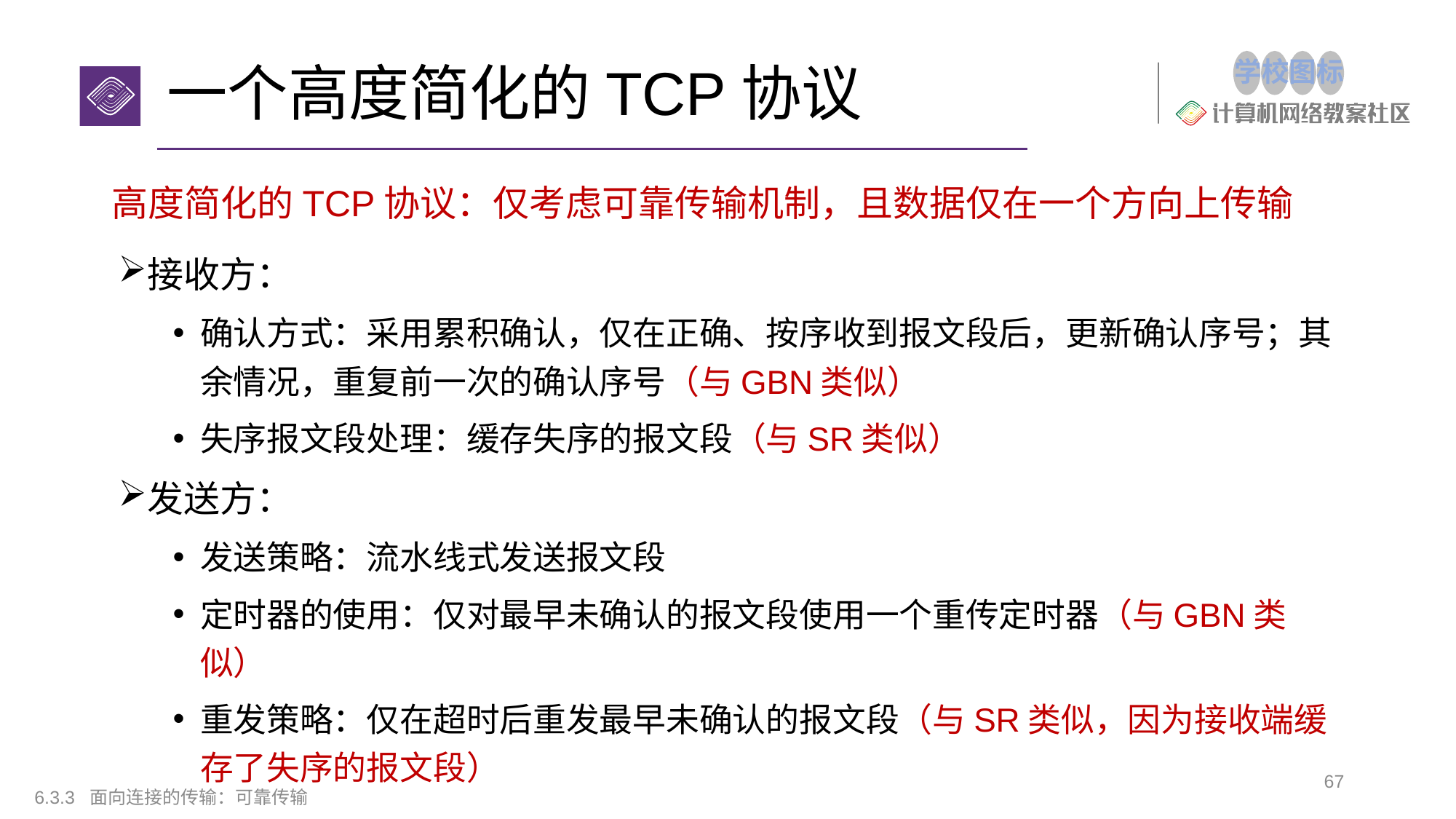

# 一个高度简化的TCP协议
高度简化的TCP协议：仅考虑可靠传输机制，且数据仅在一个方向上传输
接收方：
确认方式：采用累积确认，仅在正确、按序收到报文段后，更新确认序号；其余情况，重复前一次的确认序号（与GBN类似）
失序报文段处理：缓存失序的报文段（与SR类似）
发送方：
发送策略：流水线式发送报文段
定时器的使用：仅对最早未确认的报文段使用一个重传定时器（与GBN类似）
重发策略：仅在超时后重发最早未确认的报文段（与SR类似，因为接收端缓存了失序的报文段）

67
6.3.3  面向连接的传输：可靠传输